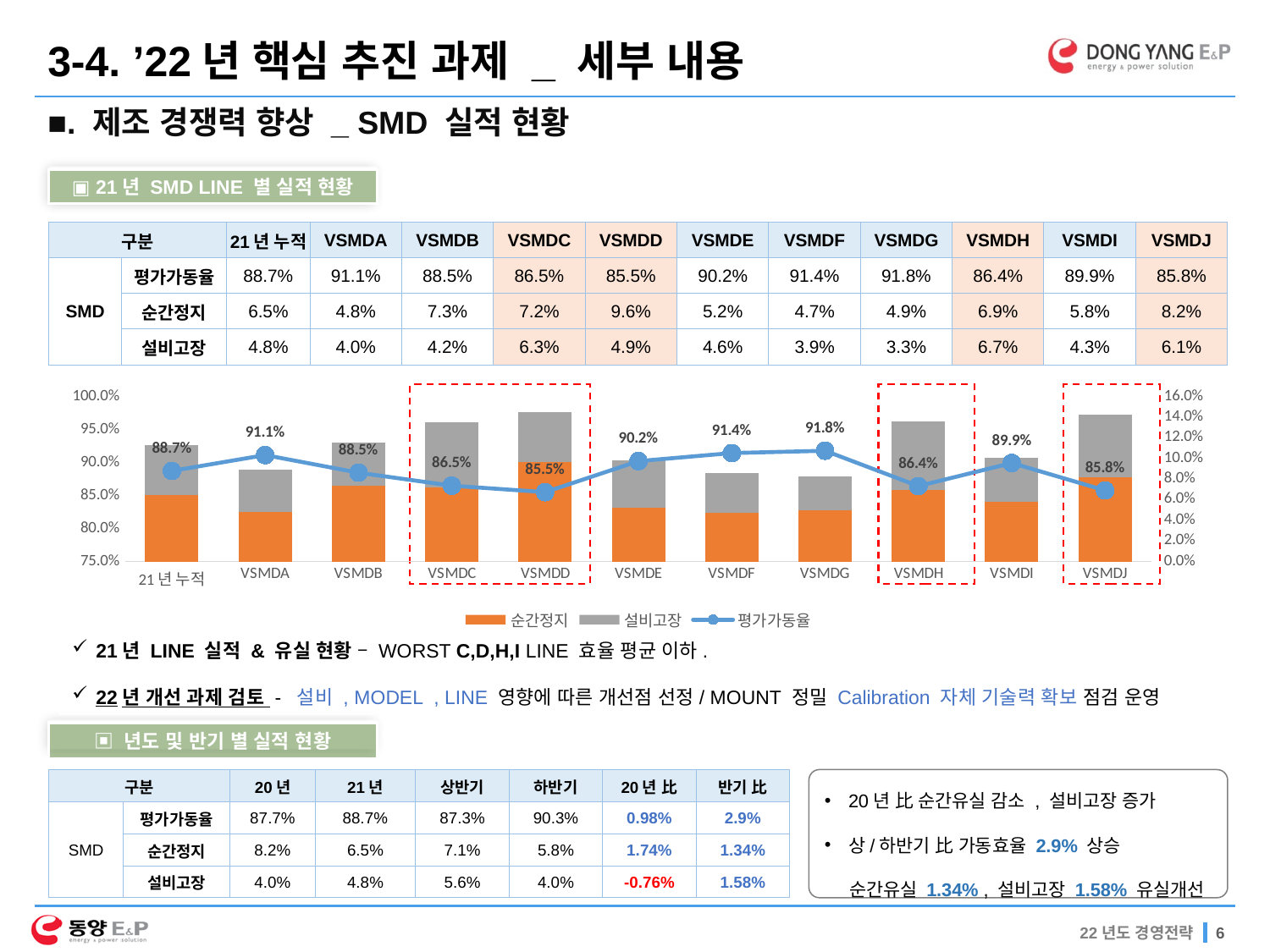

3-4. ’22년 핵심 추진 과제 _ 세부 내용
■. 제조 경쟁력 향상 _ SMD 실적 현황

▣ 21년 SMD LINE 별 실적 현황
| 구분 |  | 21년 누적 | VSMDA | VSMDB | VSMDC | VSMDD | VSMDE | VSMDF | VSMDG | VSMDH | VSMDI | VSMDJ |
| --- | --- | --- | --- | --- | --- | --- | --- | --- | --- | --- | --- | --- |
| SMD | 평가가동율 | 88.7% | 91.1% | 88.5% | 86.5% | 85.5% | 90.2% | 91.4% | 91.8% | 86.4% | 89.9% | 85.8% |
|  | 순간정지 | 6.5% | 4.8% | 7.3% | 7.2% | 9.6% | 5.2% | 4.7% | 4.9% | 6.9% | 5.8% | 8.2% |
|  | 설비고장 | 4.8% | 4.0% | 4.2% | 6.3% | 4.9% | 4.6% | 3.9% | 3.3% | 6.7% | 4.3% | 6.1% |

### Chart

| Category | 순간정지 | 설비고장 | 평가가동율 |
|---|---|---|---|

21년 LINE 실적 & 유실 현황 – WORST C,D,H,I LINE 효율 평균 이하.
22년 개선 과제 검토 -  설비 , MODEL  , LINE 영향에 따른 개선점 선정/ MOUNT 정밀 Calibration 자체 기술력 확보 점검 운영

▣ 년도 및 반기 별 실적 현황
| 구분 |  | 20년 | 21년 | 상반기 | 하반기 | 20년 比 | 반기 比 |
| --- | --- | --- | --- | --- | --- | --- | --- |
| SMD | 평가가동율 | 87.7% | 88.7% | 87.3% | 90.3% | 0.98% | 2.9% |
|  | 순간정지 | 8.2% | 6.5% | 7.1% | 5.8% | 1.74% | 1.34% |
|  | 설비고장 | 4.0% | 4.8% | 5.6% | 4.0% | -0.76% | 1.58% |
20년 比 순간유실 감소 , 설비고장 증가
상/하반기 比 가동효율 2.9% 상승
    순간유실 1.34% , 설비고장 1.58% 유실개선